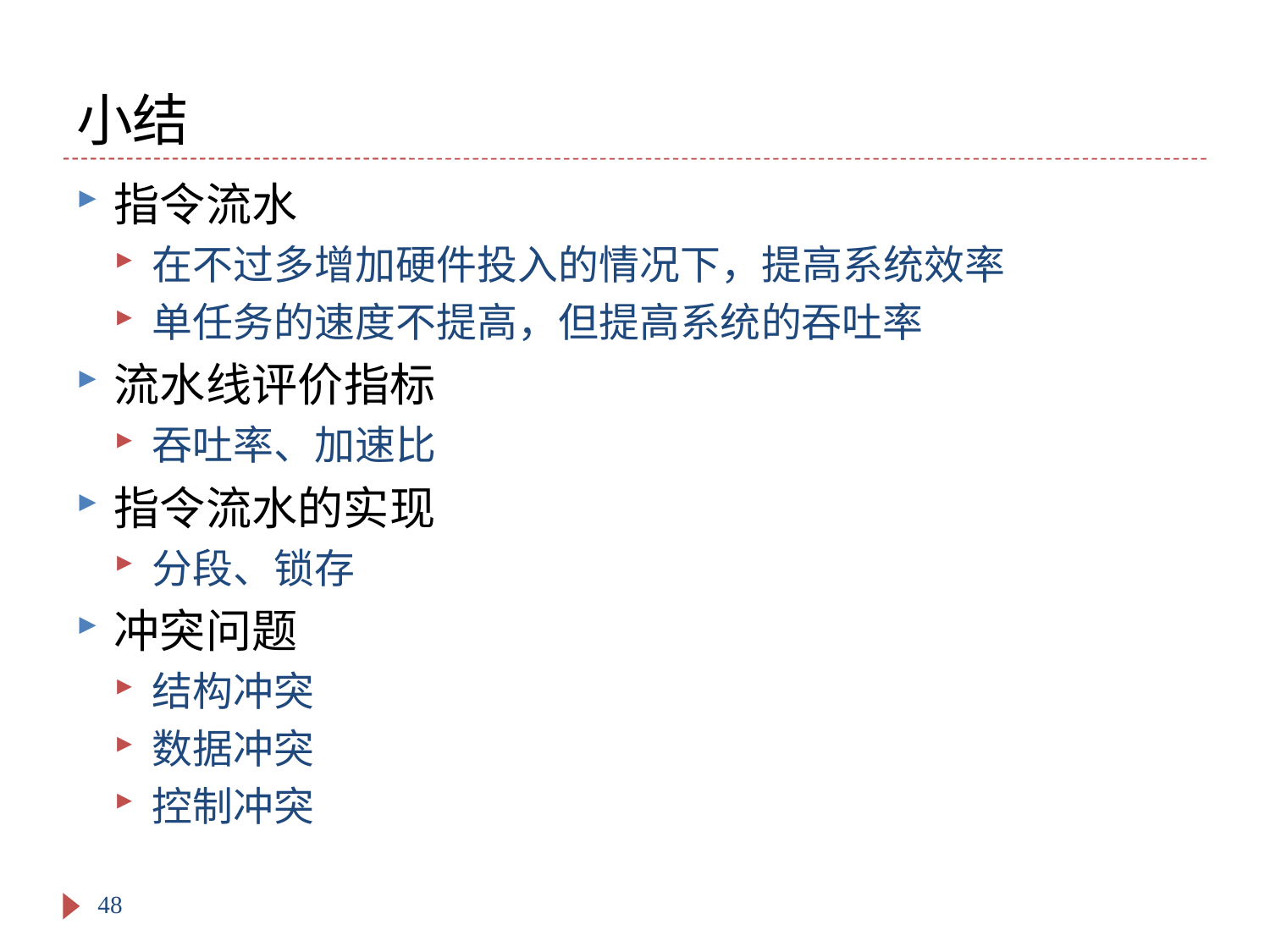

# 小结
指令流水
在不过多增加硬件投入的情况下，提高系统效率
单任务的速度不提高，但提高系统的吞吐率
流水线评价指标
吞吐率、加速比
指令流水的实现
分段、锁存
冲突问题
结构冲突
数据冲突
控制冲突

48